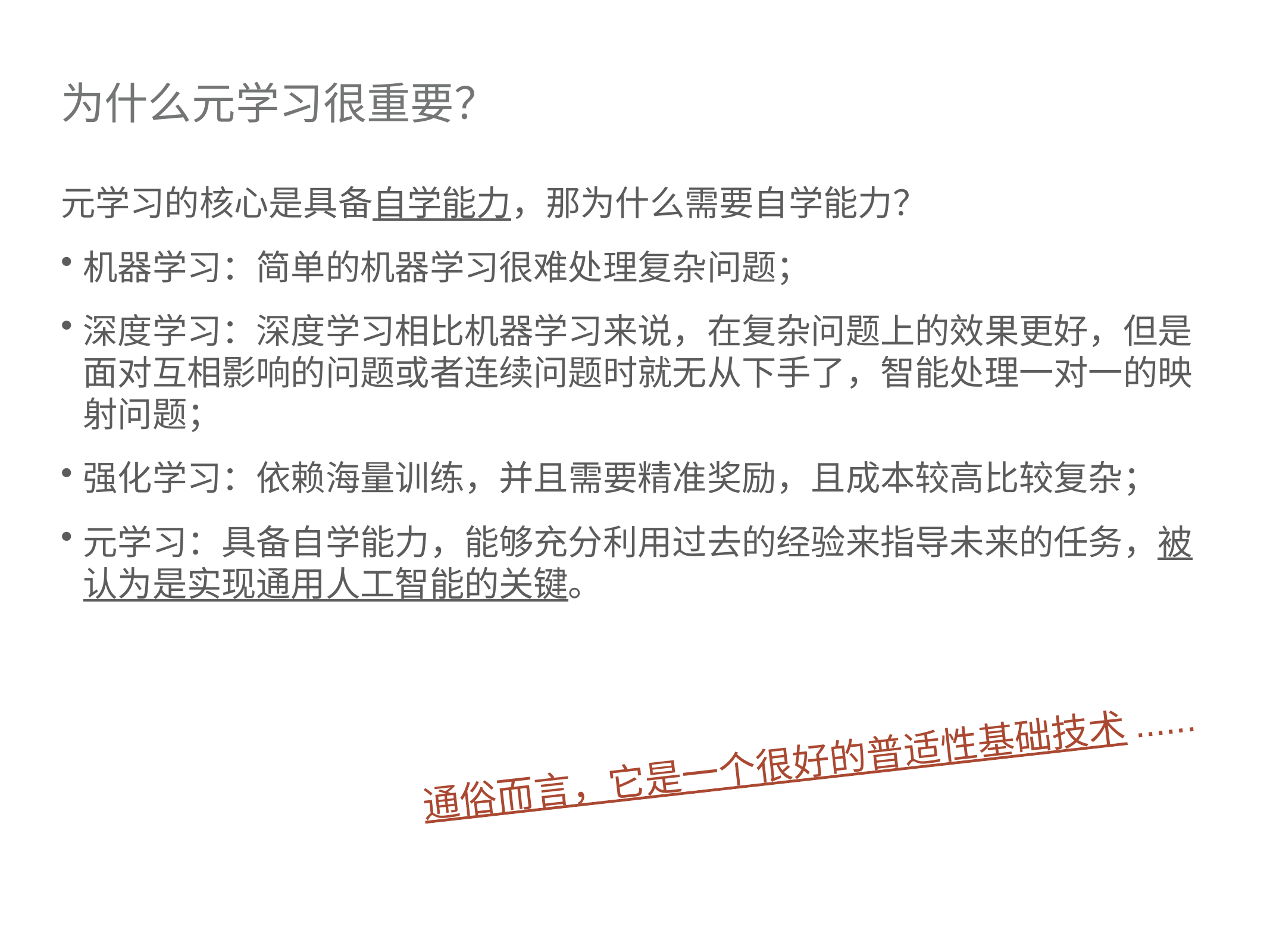

# 为什么元学习很重要？

元学习的核心是具备自学能力，那为什么需要自学能力？
机器学习：简单的机器学习很难处理复杂问题；
深度学习：深度学习相比机器学习来说，在复杂问题上的效果更好，但是面对互相影响的问题或者连续问题时就无从下手了，智能处理一对一的映射问题；
强化学习：依赖海量训练，并且需要精准奖励，且成本较高比较复杂；
元学习：具备自学能力，能够充分利用过去的经验来指导未来的任务，被认为是实现通用人工智能的关键。
通俗而言，它是一个很好的普适性基础技术......